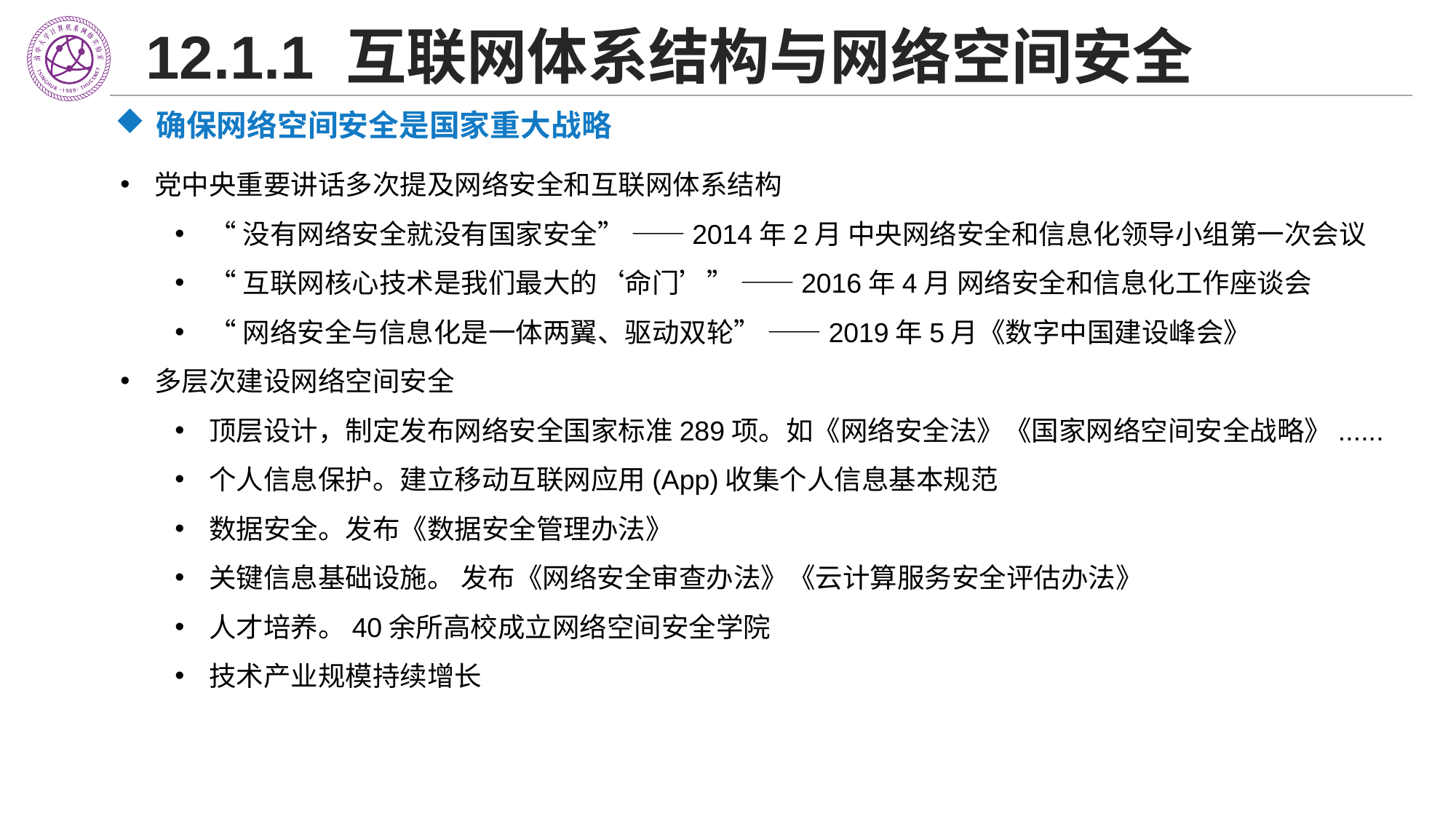

12.1.1 互联网体系结构与网络空间安全
确保网络空间安全是国家重大战略
党中央重要讲话多次提及网络安全和互联网体系结构
“没有网络安全就没有国家安全” ——2014年2月 中央网络安全和信息化领导小组第一次会议
“互联网核心技术是我们最大的‘命门’” ——2016年4月 网络安全和信息化工作座谈会
“网络安全与信息化是一体两翼、驱动双轮” ——2019年5月《数字中国建设峰会》
多层次建设网络空间安全
顶层设计，制定发布网络安全国家标准289项。如《网络安全法》《国家网络空间安全战略》......
个人信息保护。建立移动互联网应用(App)收集个人信息基本规范
数据安全。发布《数据安全管理办法》
关键信息基础设施。 发布《网络安全审查办法》《云计算服务安全评估办法》
人才培养。40余所高校成立网络空间安全学院
技术产业规模持续增长

数据安全
顶层设计
个人信息保护
技术产业